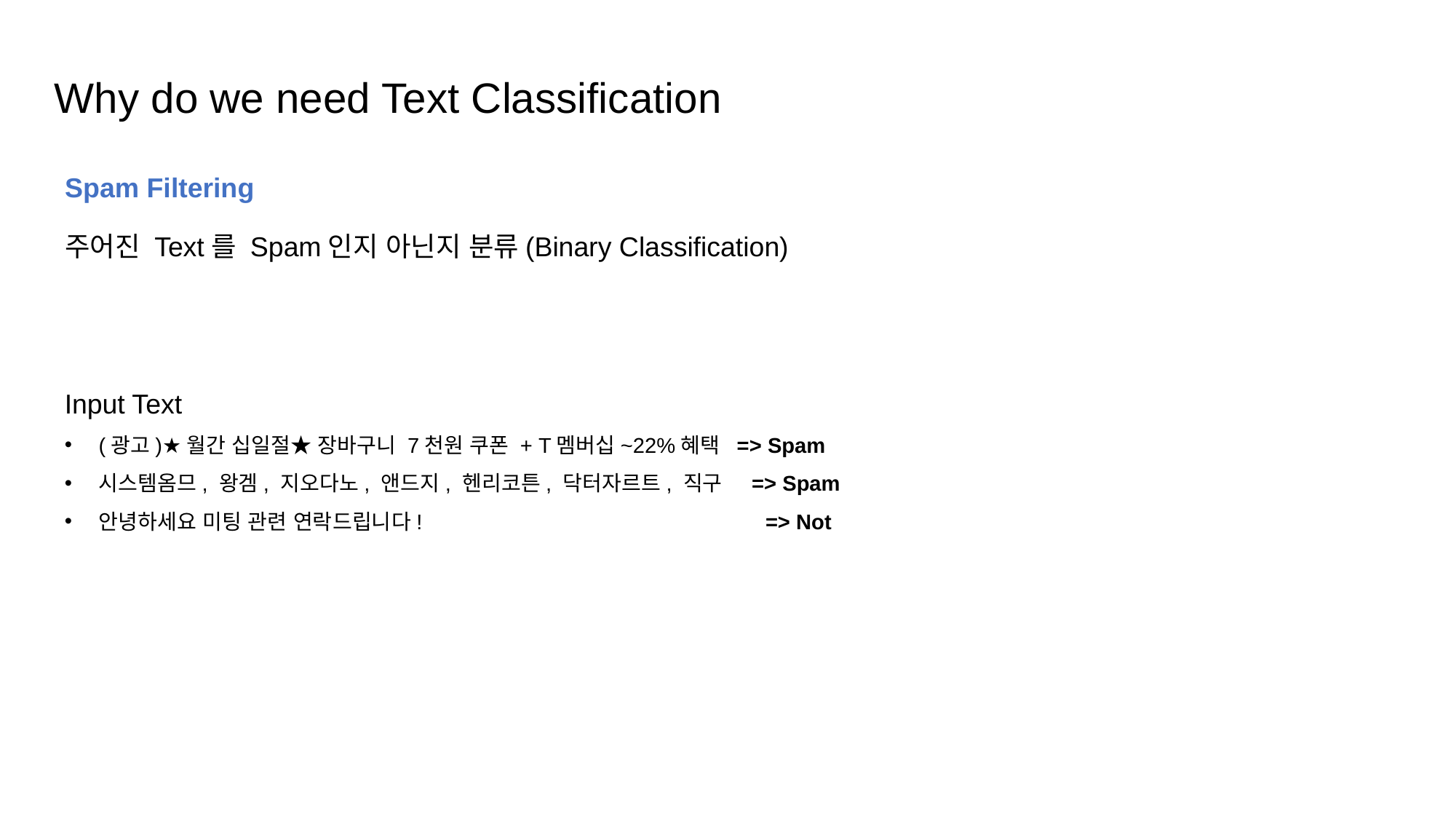

Why do we need Text Classification
Spam Filtering
주어진 Text를 Spam인지 아닌지 분류(Binary Classification)
Input Text
(광고)★월간 십일절★ 장바구니 7천원 쿠폰 + T멤버십~22%혜택  => Spam
시스템옴므, 왕겜, 지오다노, 앤드지, 헨리코튼, 닥터자르트, 직구    => Spam
안녕하세요 미팅 관련 연락드립니다! 			  => Not